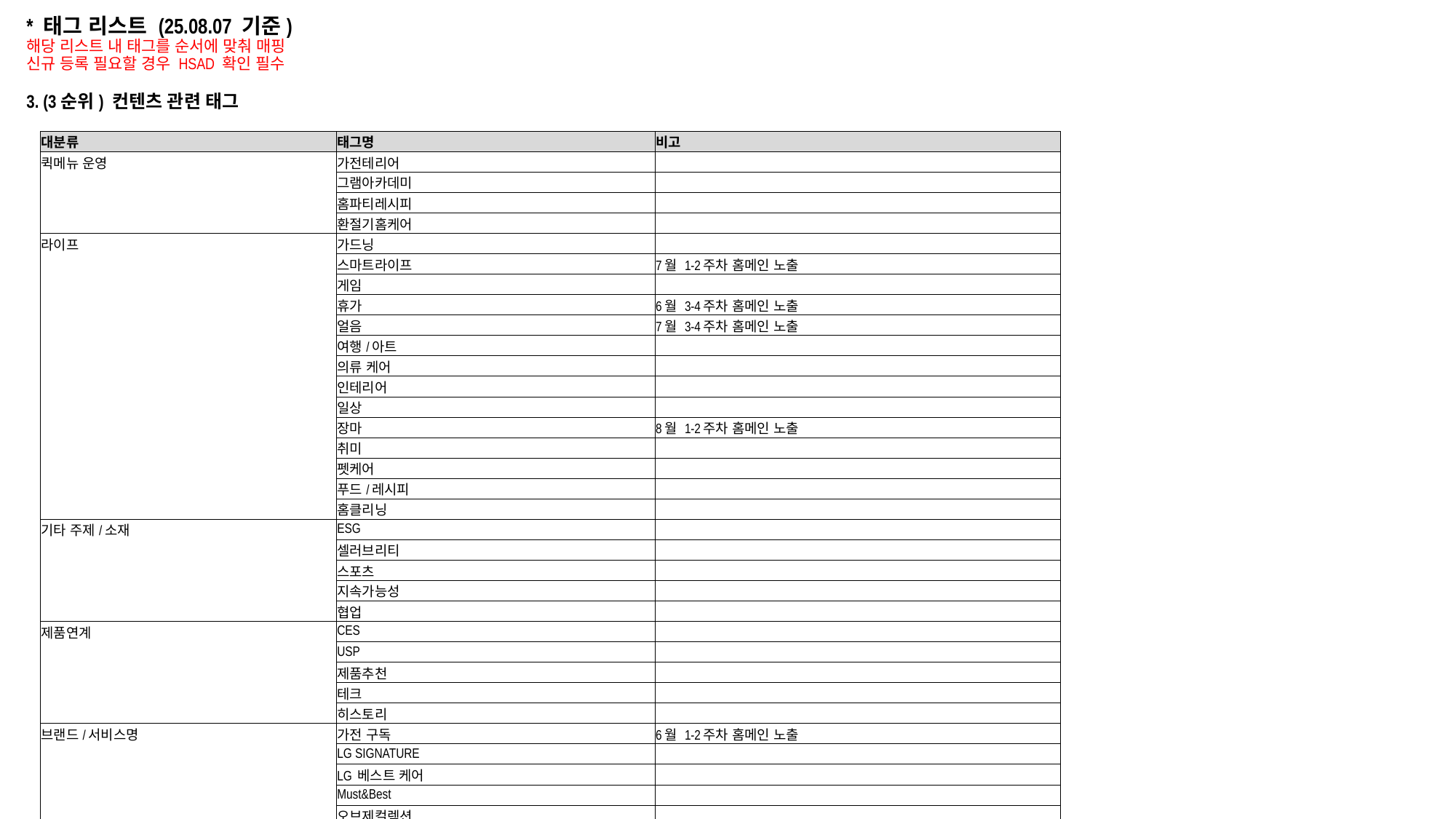

* 태그 리스트 (25.08.07 기준)
해당 리스트 내 태그를 순서에 맞춰 매핑
신규 등록 필요할 경우 HSAD 확인 필수

3. (3순위) 컨텐츠 관련 태그
| 대분류 | 태그명 | 비고 |
| --- | --- | --- |
| 퀵메뉴 운영 | 가전테리어 |  |
|  | 그램아카데미 |  |
|  | 홈파티레시피 |  |
|  | 환절기홈케어 |  |
| 라이프 | 가드닝 |  |
|  | 스마트라이프 | 7월 1-2주차 홈메인 노출 |
|  | 게임 |  |
|  | 휴가 | 6월 3-4주차 홈메인 노출 |
|  | 얼음 | 7월 3-4주차 홈메인 노출 |
|  | 여행/아트 |  |
|  | 의류 케어 |  |
|  | 인테리어 |  |
|  | 일상 |  |
|  | 장마 | 8월 1-2주차 홈메인 노출 |
|  | 취미 |  |
|  | 펫케어 |  |
|  | 푸드/레시피 |  |
|  | 홈클리닝 |  |
| 기타 주제/소재 | ESG |  |
|  | 셀러브리티 |  |
|  | 스포츠 |  |
|  | 지속가능성 |  |
|  | 협업 |  |
| 제품연계 | CES |  |
|  | USP |  |
|  | 제품추천 |  |
|  | 테크 |  |
|  | 히스토리 |  |
| 브랜드/서비스명 | 가전 구독 | 6월 1-2주차 홈메인 노출 |
|  | LG SIGNATURE |  |
|  | LG 베스트 케어 |  |
|  | Must&Best |  |
|  | 오브제컬렉션 |  |
|  | ThinQ |  |
|  | UP가전 |  |
| 제휴사 | MMK |  |
|  | 무브먼트랩 |  |
|  | 어나더하우스 |  |